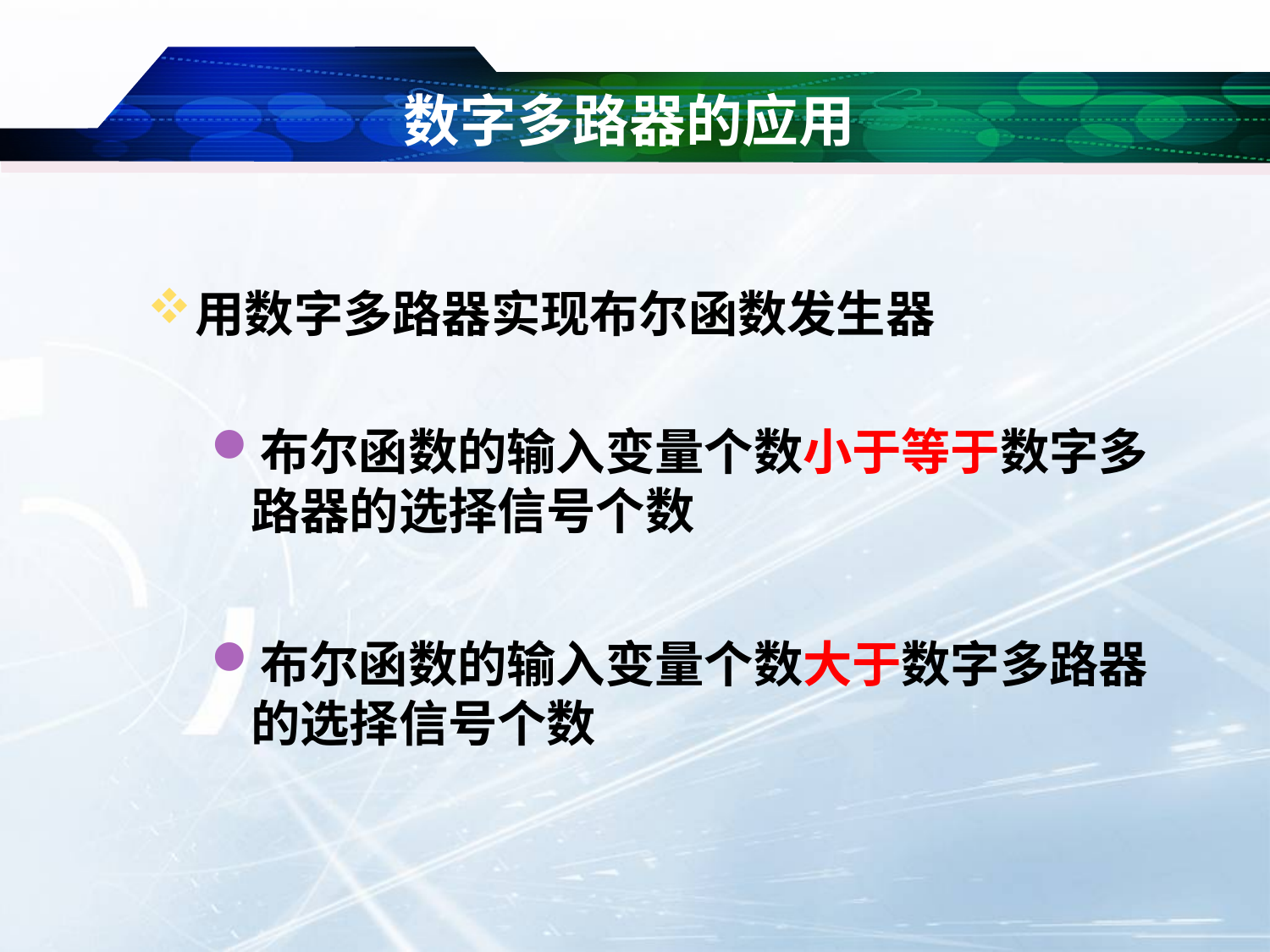

# 数字多路器的应用
用数字多路器实现布尔函数发生器

布尔函数的输入变量个数小于等于数字多路器的选择信号个数

布尔函数的输入变量个数大于数字多路器的选择信号个数